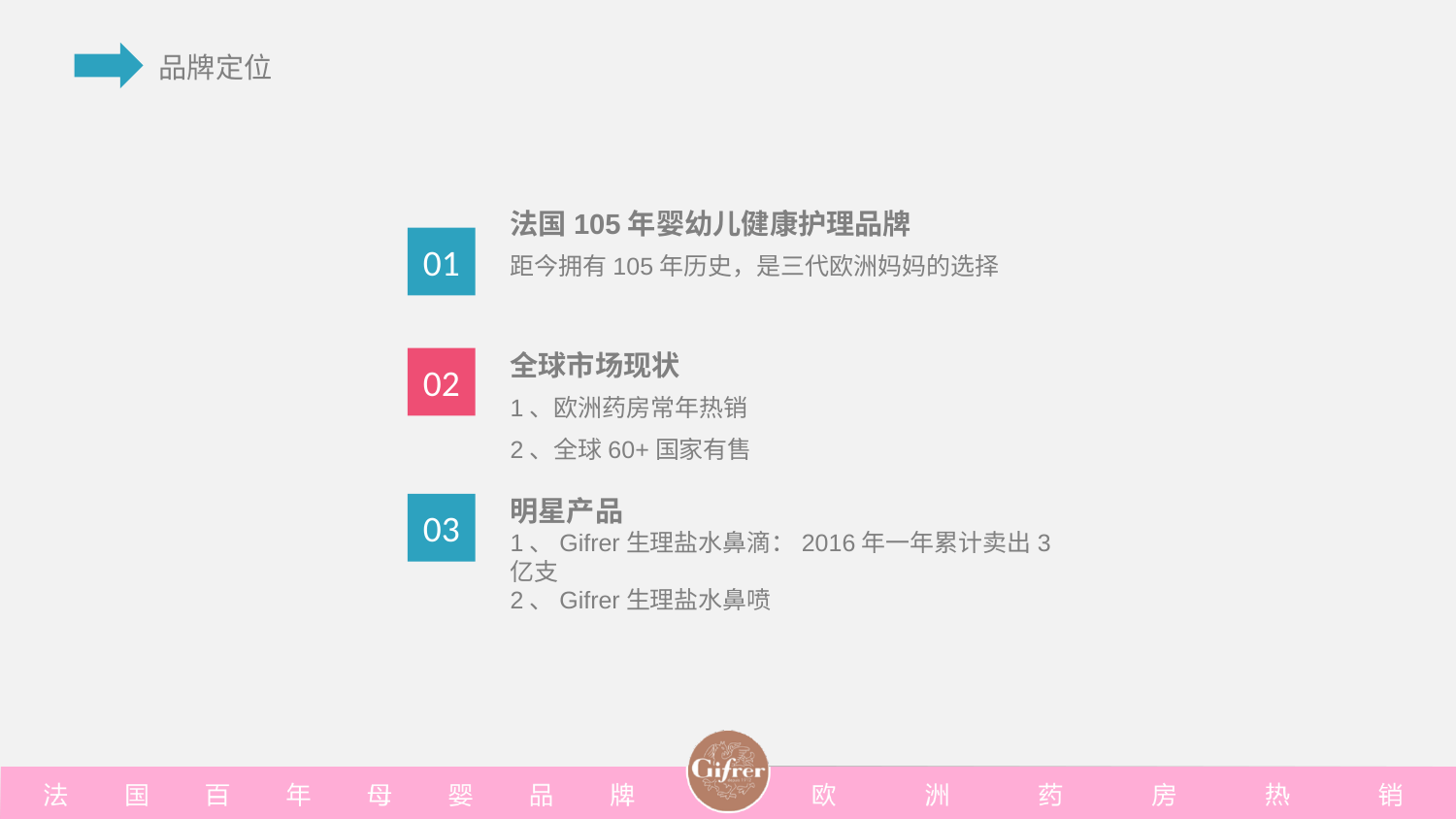

法国105年婴幼儿健康护理品牌

距今拥有105年历史，是三代欧洲妈妈的选择
01
全球市场现状
1、欧洲药房常年热销
2、全球60+国家有售
02
明星产品
1、Gifrer生理盐水鼻滴：2016年一年累计卖出3亿支
2、Gifrer生理盐水鼻喷
03